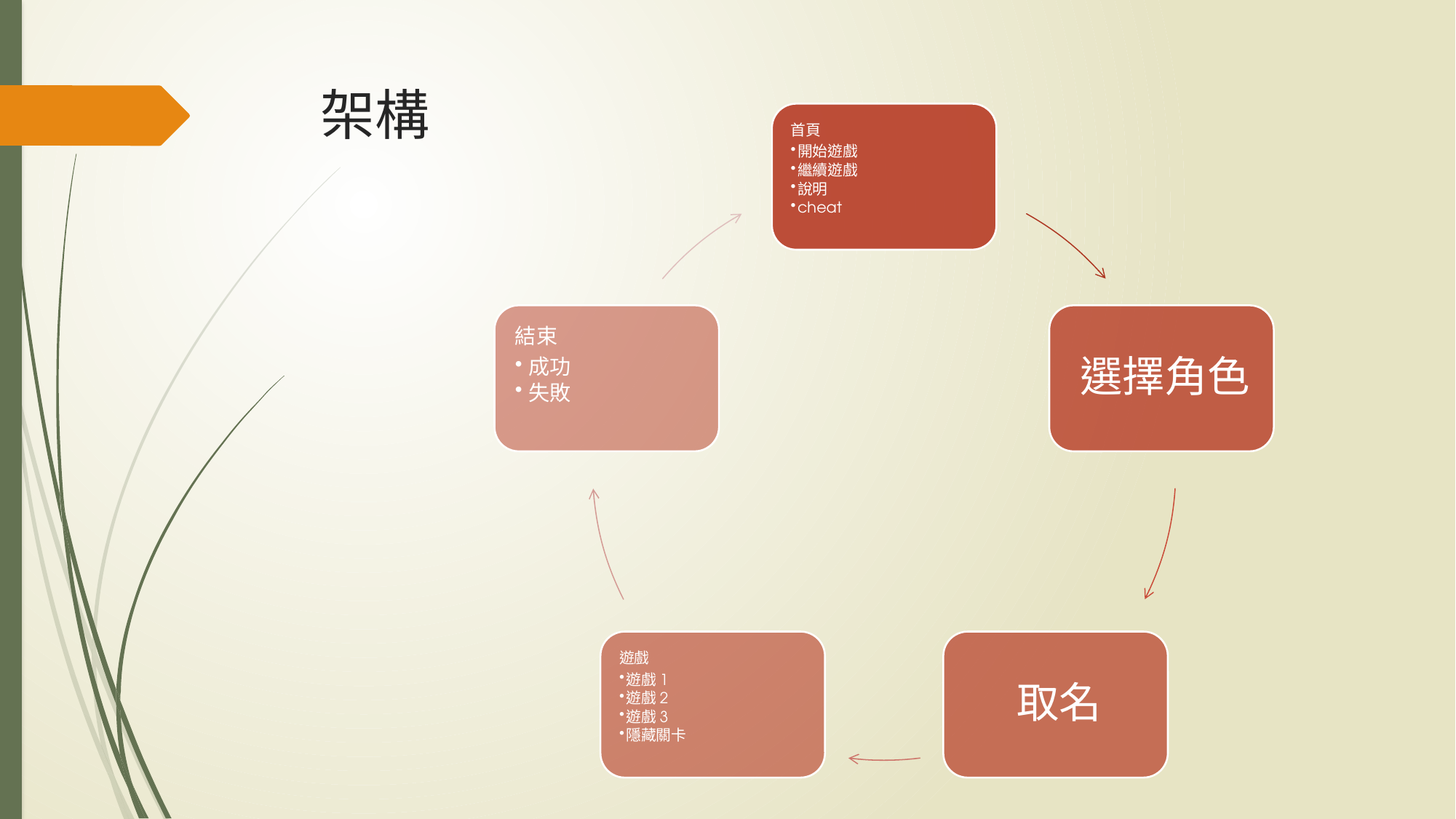

# 架構
首頁
開始遊戲
繼續遊戲
說明
cheat
選擇角色
取名
遊戲
遊戲1
遊戲2
遊戲3
隱藏關卡
結束
成功
失敗